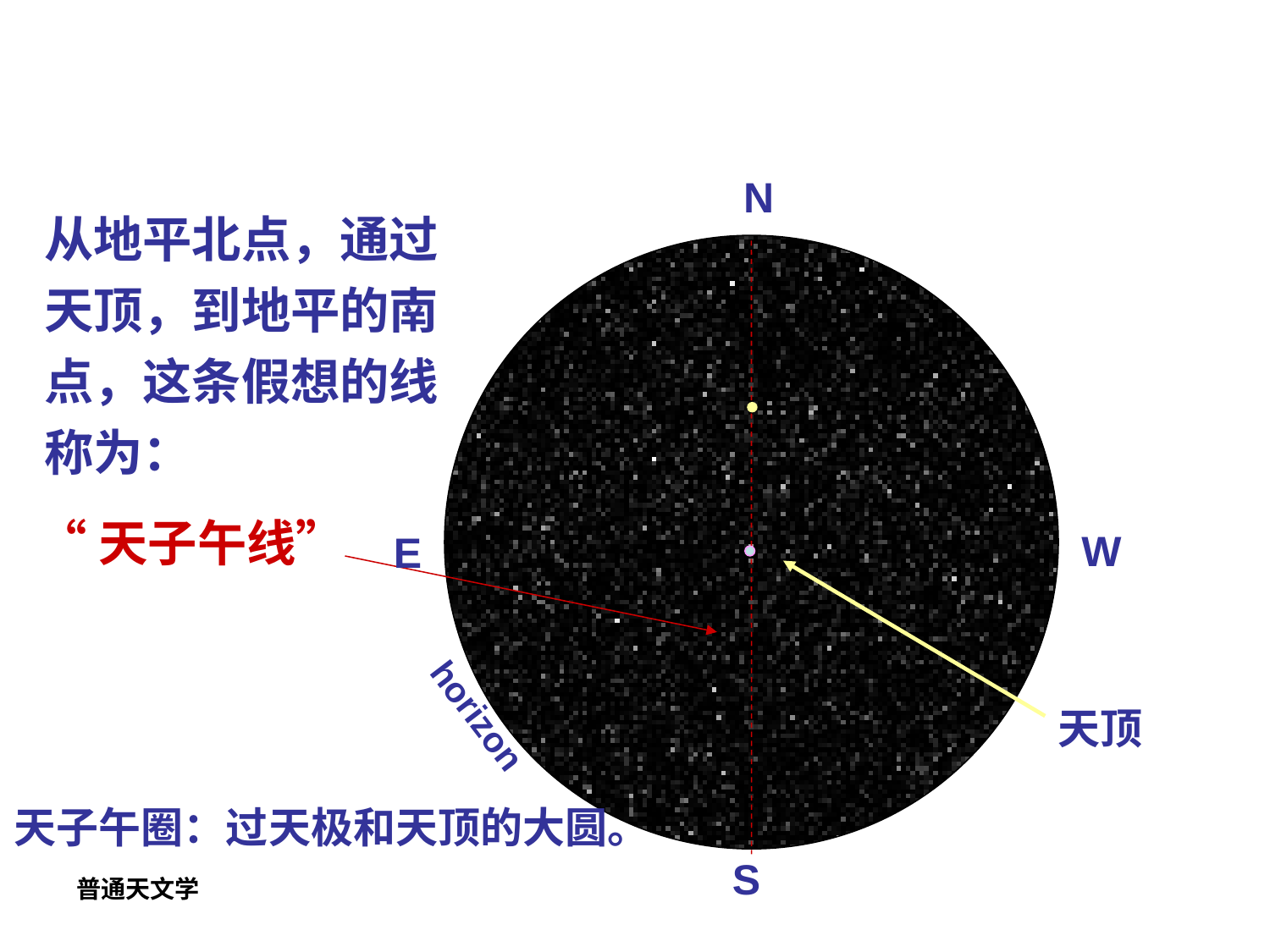

N
从地平北点，通过天顶，到地平的南点，这条假想的线称为：

“天子午线”
W
E

horizon
天顶
天子午圈：过天极和天顶的大圆。
S
普通天文学